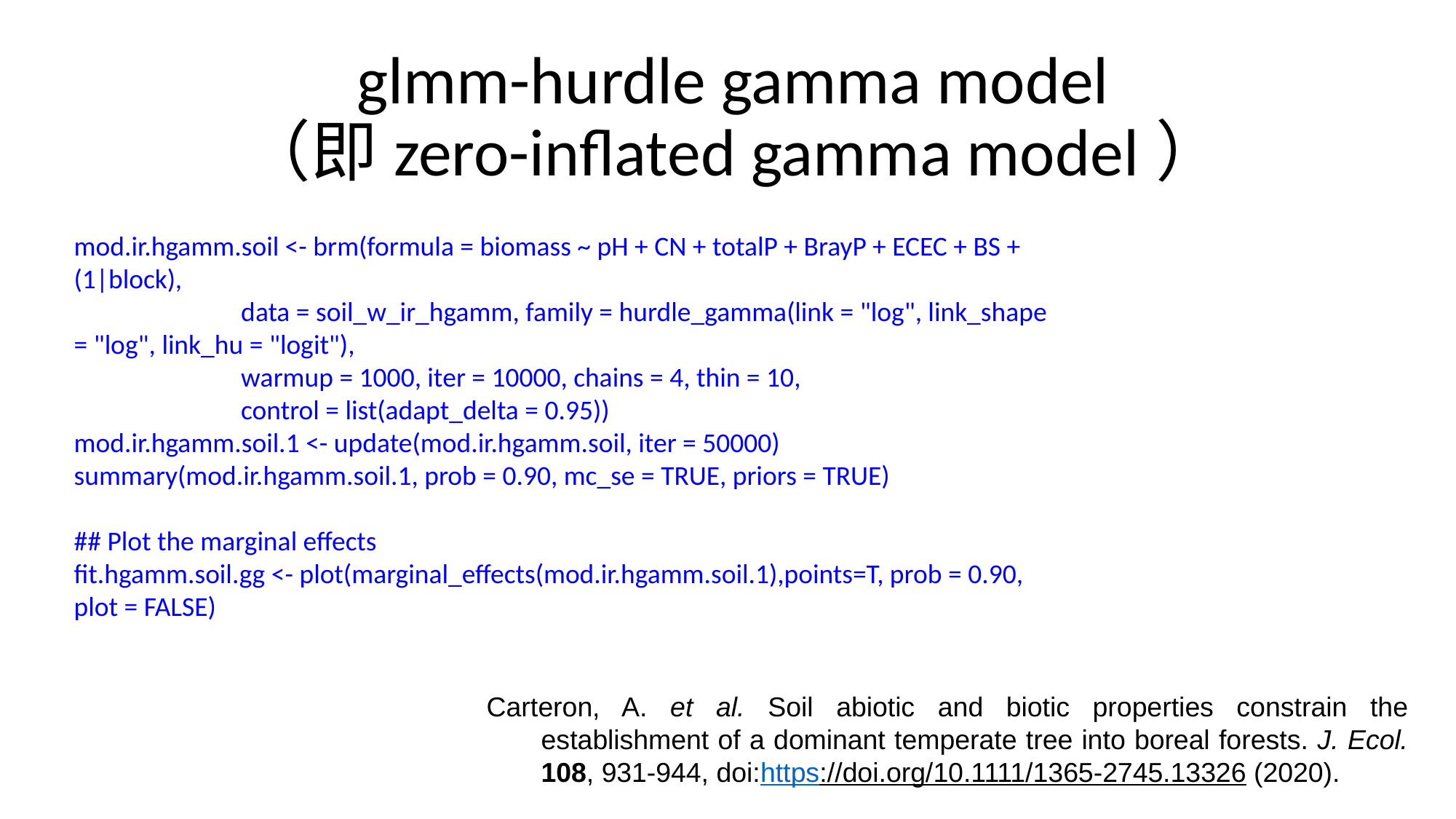

# glmm-hurdle gamma model （即zero-inflated gamma model）
mod.ir.hgamm.soil <- brm(formula = biomass ~ pH + CN + totalP + BrayP + ECEC + BS + (1|block),
                           data = soil_w_ir_hgamm, family = hurdle_gamma(link = "log", link_shape = "log", link_hu = "logit"),
                           warmup = 1000, iter = 10000, chains = 4, thin = 10,
                           control = list(adapt_delta = 0.95))
mod.ir.hgamm.soil.1 <- update(mod.ir.hgamm.soil, iter = 50000)
summary(mod.ir.hgamm.soil.1, prob = 0.90, mc_se = TRUE, priors = TRUE)

## Plot the marginal effects
fit.hgamm.soil.gg <- plot(marginal_effects(mod.ir.hgamm.soil.1),points=T, prob = 0.90, plot = FALSE)
Carteron, A. et al. Soil abiotic and biotic properties constrain the establishment of a dominant temperate tree into boreal forests. J. Ecol. 108, 931-944, doi:https://doi.org/10.1111/1365-2745.13326 (2020).